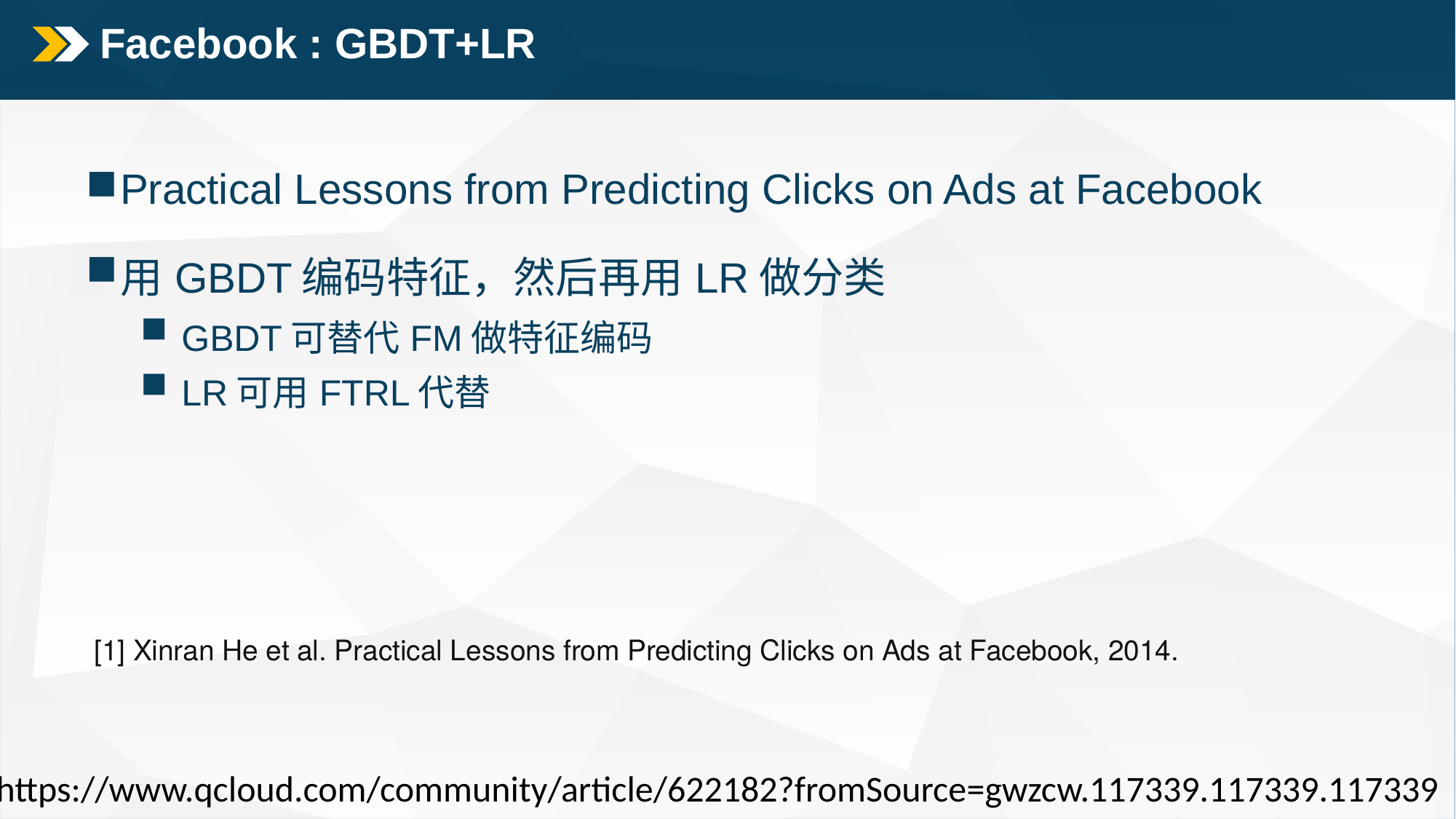

# Facebook : GBDT+LR
Practical Lessons from Predicting Clicks on Ads at Facebook
用GBDT编码特征，然后再用LR做分类
GBDT可替代FM做特征编码
LR可用FTRL代替

[1] Xinran He et al. Practical Lessons from Predicting Clicks on Ads at Facebook, 2014.
https://www.qcloud.com/community/article/622182?fromSource=gwzcw.117339.117339.117339